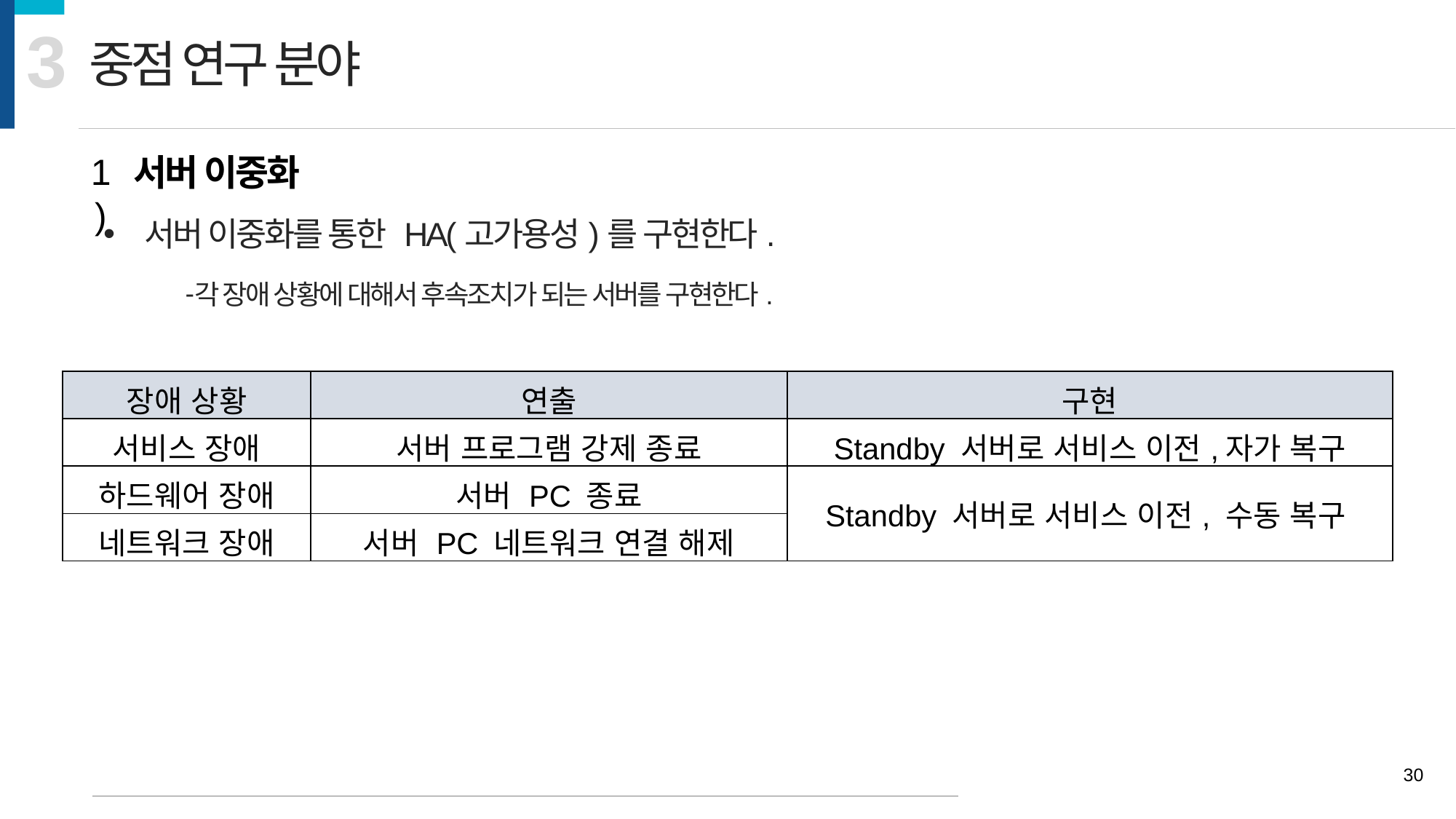

3
중점 연구 분야
1)
서버 이중화
서버 이중화를 통한 HA(고가용성)를 구현한다.
각 장애 상황에 대해서 후속조치가 되는 서버를 구현한다.
| 장애 상황 | 연출 | 구현 |
| --- | --- | --- |
| 서비스 장애 | 서버 프로그램 강제 종료 | Standby 서버로 서비스 이전,자가 복구 |
| 하드웨어 장애 | 서버 PC 종료 | Standby 서버로 서비스 이전, 수동 복구 |
| 네트워크 장애 | 서버 PC 네트워크 연결 해제 |  |
30